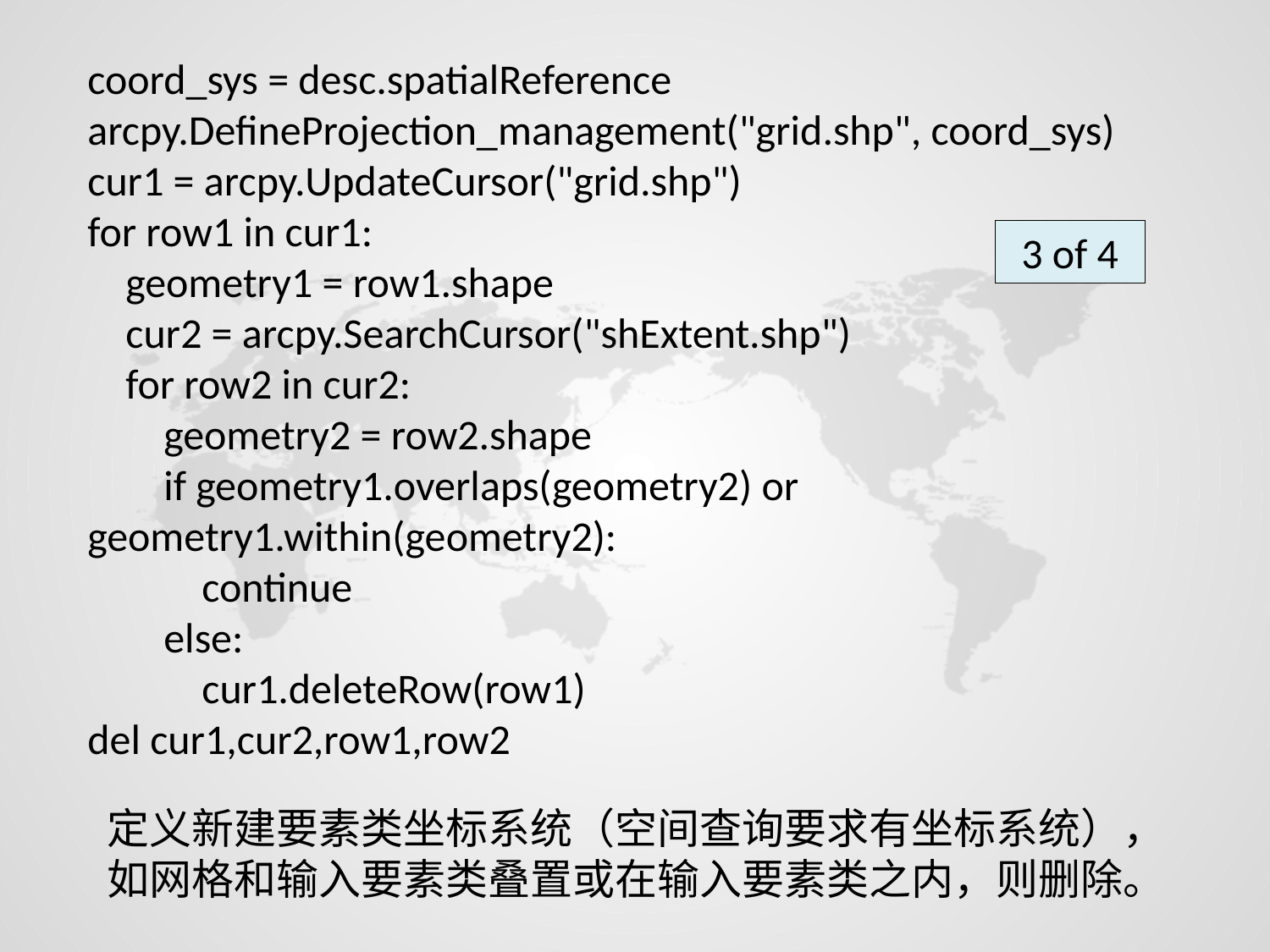

coord_sys = desc.spatialReference
arcpy.DefineProjection_management("grid.shp", coord_sys)
cur1 = arcpy.UpdateCursor("grid.shp")
for row1 in cur1:
    geometry1 = row1.shape
    cur2 = arcpy.SearchCursor("shExtent.shp")
    for row2 in cur2:
        geometry2 = row2.shape
        if geometry1.overlaps(geometry2) or geometry1.within(geometry2):
            continue
        else:
            cur1.deleteRow(row1)
del cur1,cur2,row1,row2
3 of 4
定义新建要素类坐标系统（空间查询要求有坐标系统），如网格和输入要素类叠置或在输入要素类之内，则删除。